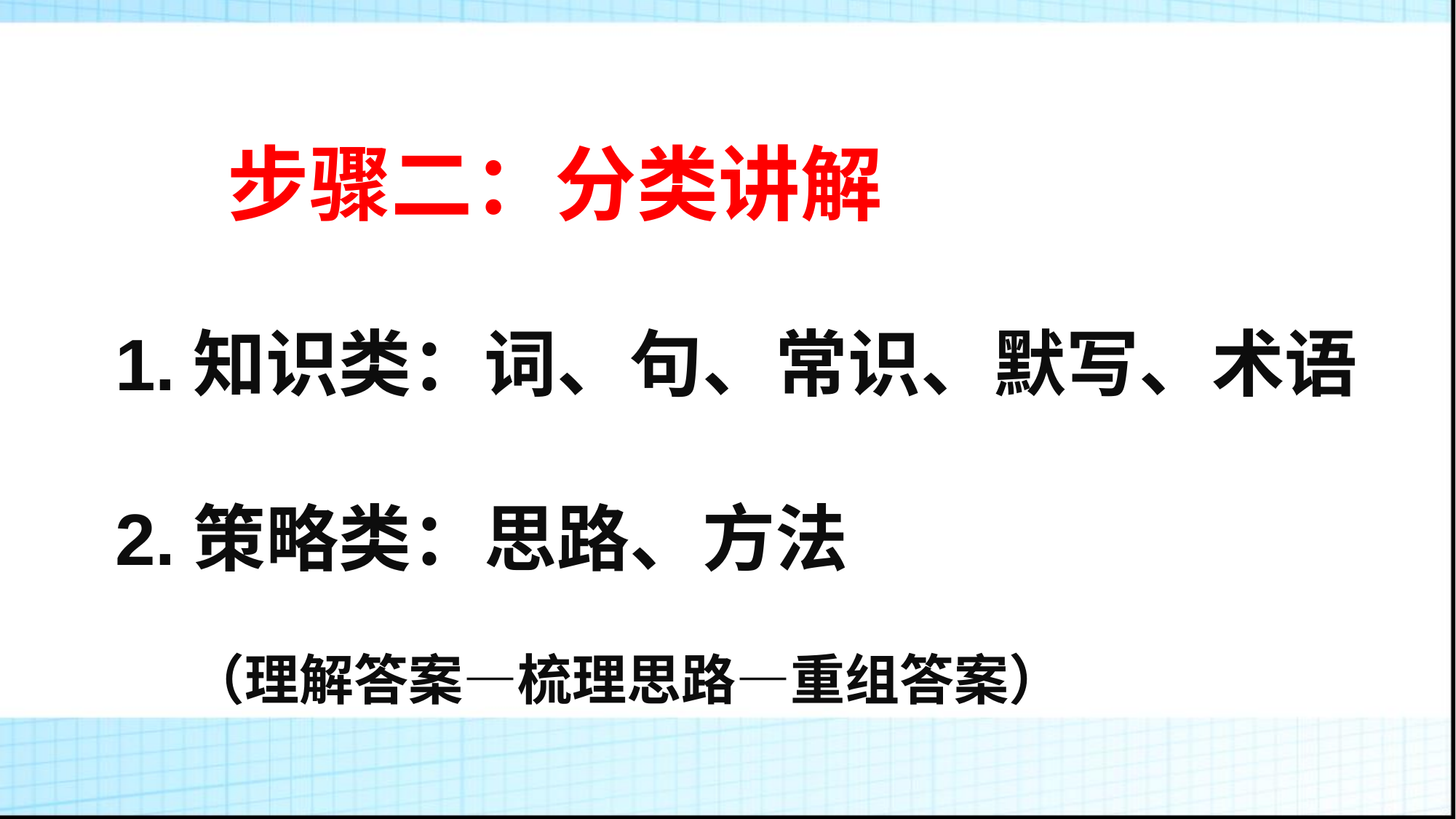

步骤二：分类讲解
1.知识类：词、句、常识、默写、术语
2.策略类：思路、方法
     （理解答案—梳理思路—重组答案）